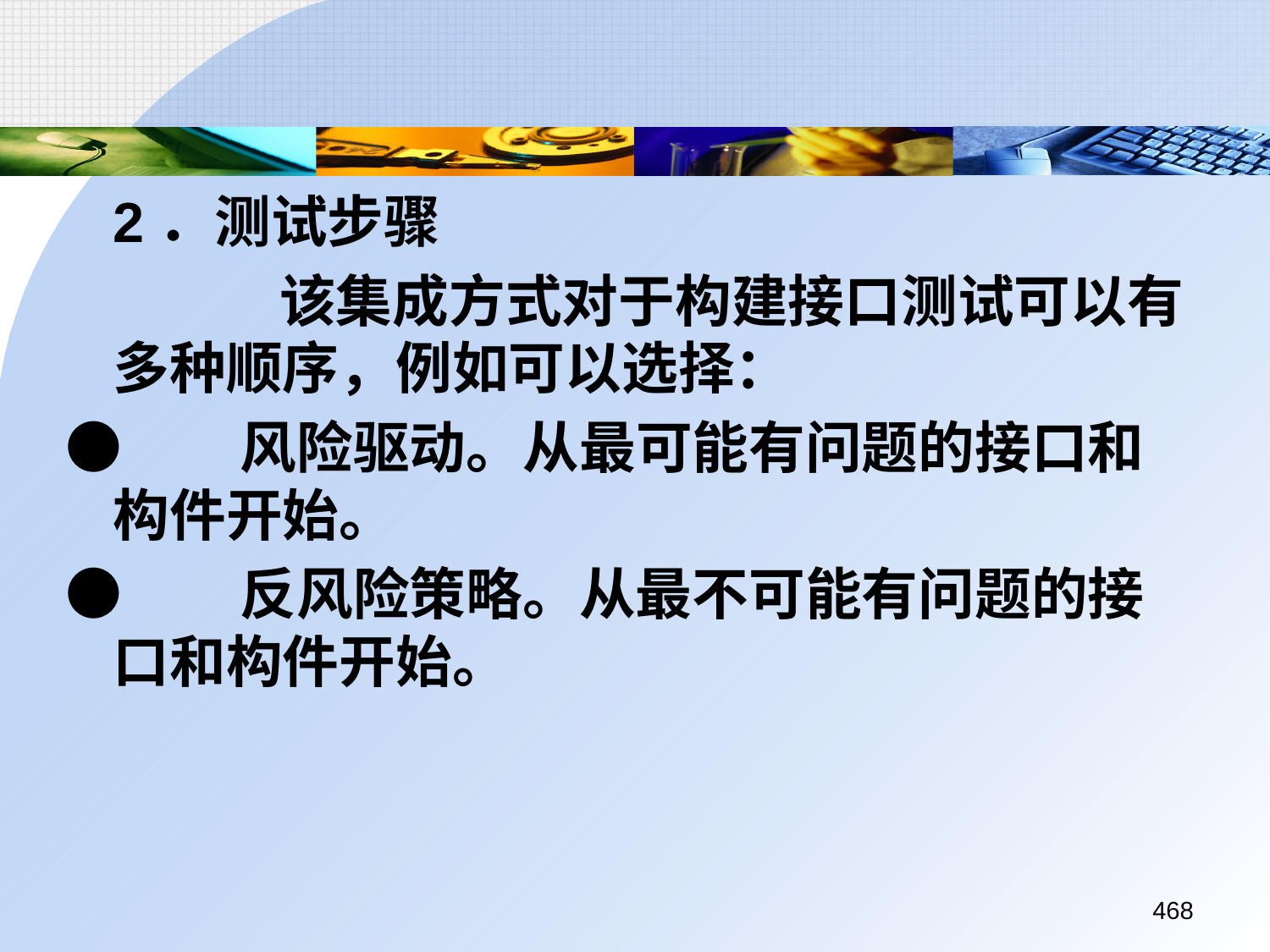

2．测试步骤
		  该集成方式对于构建接口测试可以有多种顺序，例如可以选择：
●	风险驱动。从最可能有问题的接口和构件开始。
●	反风险策略。从最不可能有问题的接口和构件开始。
468